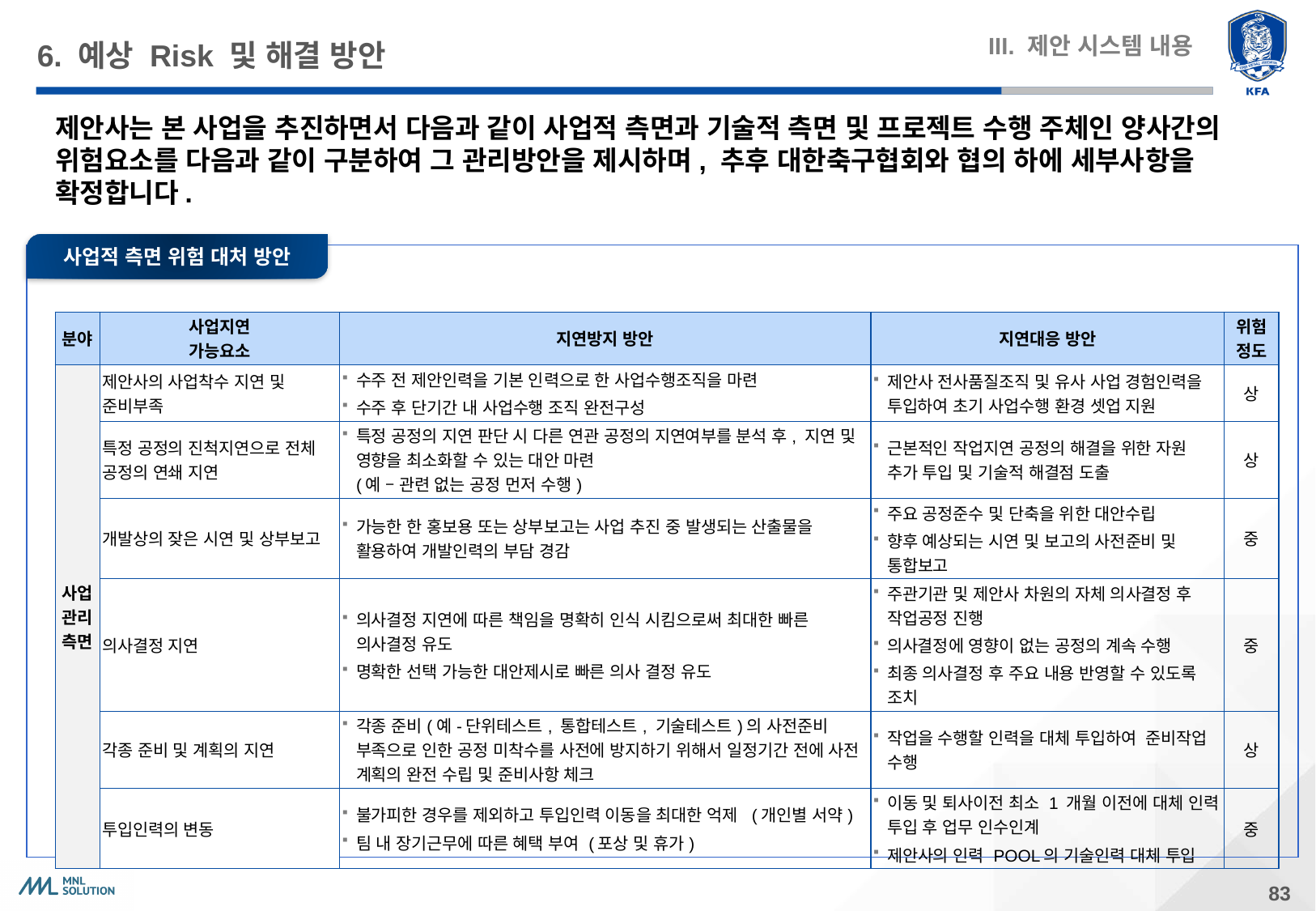

# 6. 예상 Risk 및 해결 방안
III. 제안 시스템 내용
제안사는 본 사업을 추진하면서 다음과 같이 사업적 측면과 기술적 측면 및 프로젝트 수행 주체인 양사간의 위험요소를 다음과 같이 구분하여 그 관리방안을 제시하며, 추후 대한축구협회와 협의 하에 세부사항을 확정합니다.
사업적 측면 위험 대처 방안

| 분야 | 사업지연 가능요소 | 지연방지 방안 | 지연대응 방안 | 위험 정도 |
| --- | --- | --- | --- | --- |
| 사업 관리 측면 | 제안사의 사업착수 지연 및 준비부족 | 수주 전 제안인력을 기본 인력으로 한 사업수행조직을 마련 수주 후 단기간 내 사업수행 조직 완전구성 | 제안사 전사품질조직 및 유사 사업 경험인력을 투입하여 초기 사업수행 환경 셋업 지원 | 상 |
|  | 특정 공정의 진척지연으로 전체 공정의 연쇄 지연 | 특정 공정의 지연 판단 시 다른 연관 공정의 지연여부를 분석 후, 지연 및 영향을 최소화할 수 있는 대안 마련 (예 – 관련 없는 공정 먼저 수행) | 근본적인 작업지연 공정의 해결을 위한 자원 추가 투입 및 기술적 해결점 도출 | 상 |
|  | 개발상의 잦은 시연 및 상부보고 | 가능한 한 홍보용 또는 상부보고는 사업 추진 중 발생되는 산출물을 활용하여 개발인력의 부담 경감 | 주요 공정준수 및 단축을 위한 대안수립 향후 예상되는 시연 및 보고의 사전준비 및 통합보고 | 중 |
|  | 의사결정 지연 | 의사결정 지연에 따른 책임을 명확히 인식 시킴으로써 최대한 빠른 의사결정 유도 명확한 선택 가능한 대안제시로 빠른 의사 결정 유도 | 주관기관 및 제안사 차원의 자체 의사결정 후 작업공정 진행 의사결정에 영향이 없는 공정의 계속 수행 최종 의사결정 후 주요 내용 반영할 수 있도록 조치 | 중 |
|  | 각종 준비 및 계획의 지연 | 각종 준비(예-단위테스트, 통합테스트, 기술테스트)의 사전준비 부족으로 인한 공정 미착수를 사전에 방지하기 위해서 일정기간 전에 사전 계획의 완전 수립 및 준비사항 체크 | 작업을 수행할 인력을 대체 투입하여 준비작업 수행 | 상 |
|  | 투입인력의 변동 | 불가피한 경우를 제외하고 투입인력 이동을 최대한 억제 (개인별 서약) 팀 내 장기근무에 따른 혜택 부여 (포상 및 휴가) | 이동 및 퇴사이전 최소 1 개월 이전에 대체 인력 투입 후 업무 인수인계 제안사의 인력 POOL의 기술인력 대체 투입 | 중 |